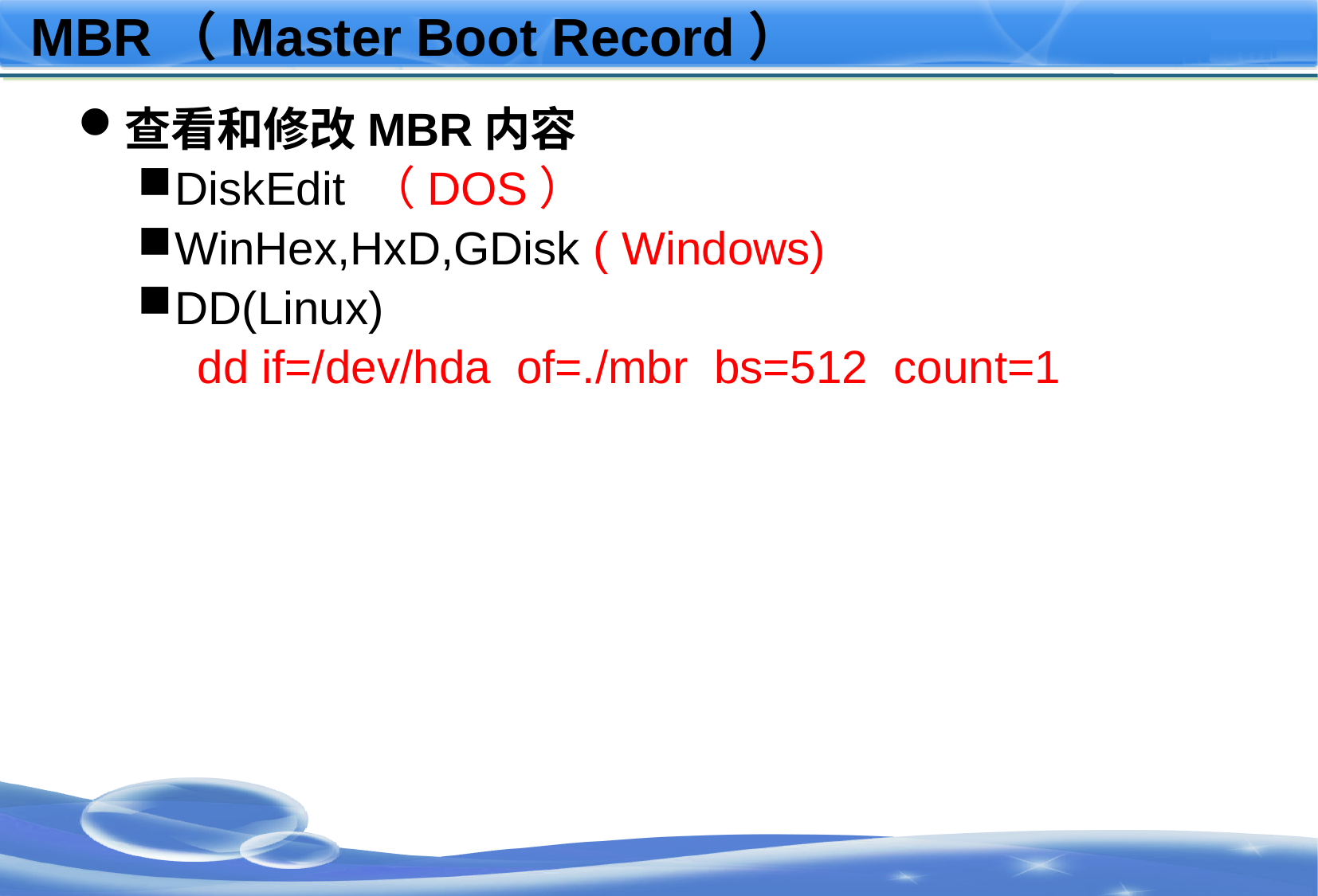

# MBR（Master Boot Record）
查看和修改MBR内容
DiskEdit （DOS）
WinHex,HxD,GDisk ( Windows)
DD(Linux)
dd if=/dev/hda  of=./mbr  bs=512  count=1